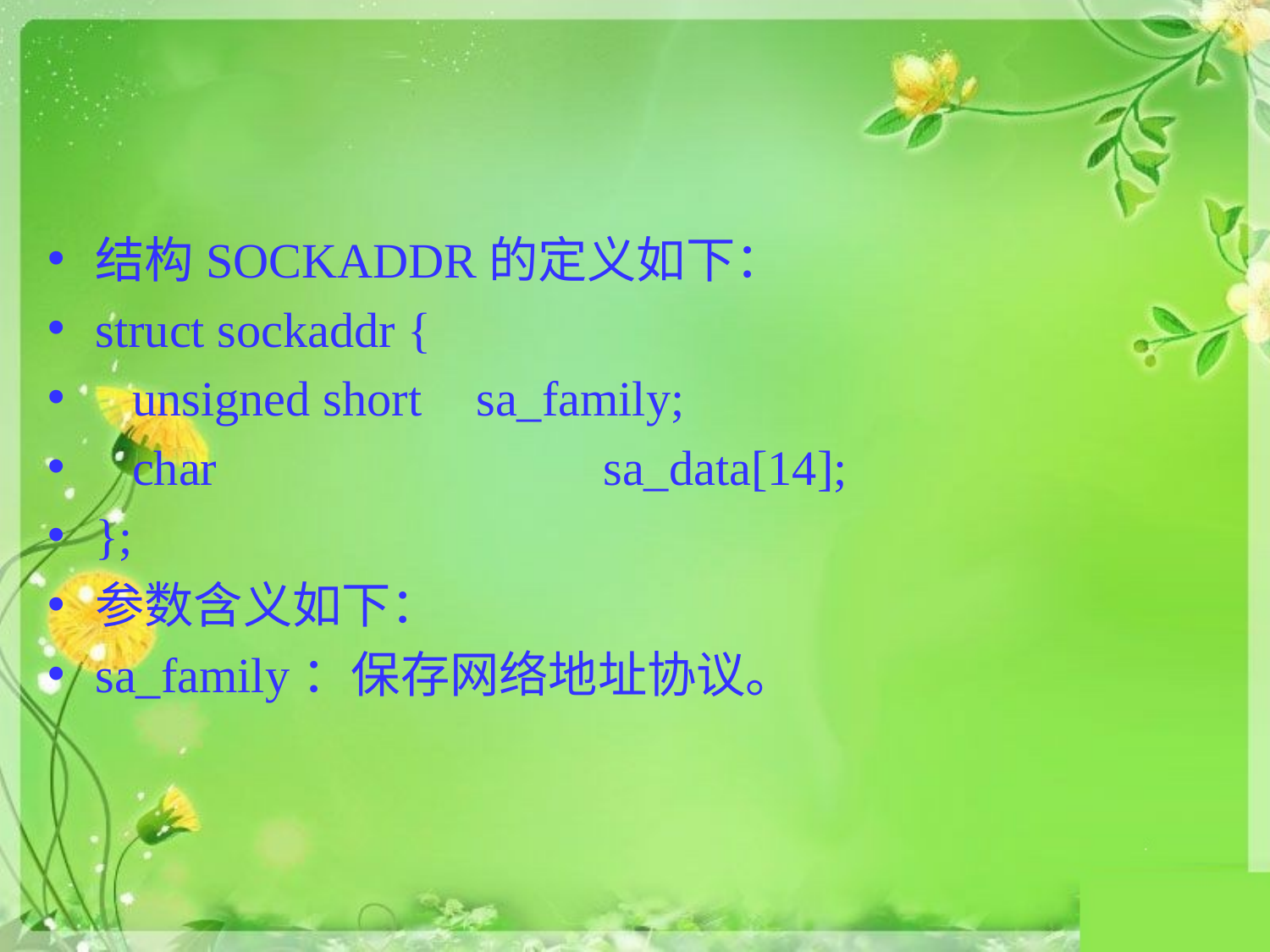

#
结构SOCKADDR的定义如下：
struct sockaddr {
   unsigned short 	sa_family;
   char 			sa_data[14];
};
参数含义如下：
sa_family：保存网络地址协议。